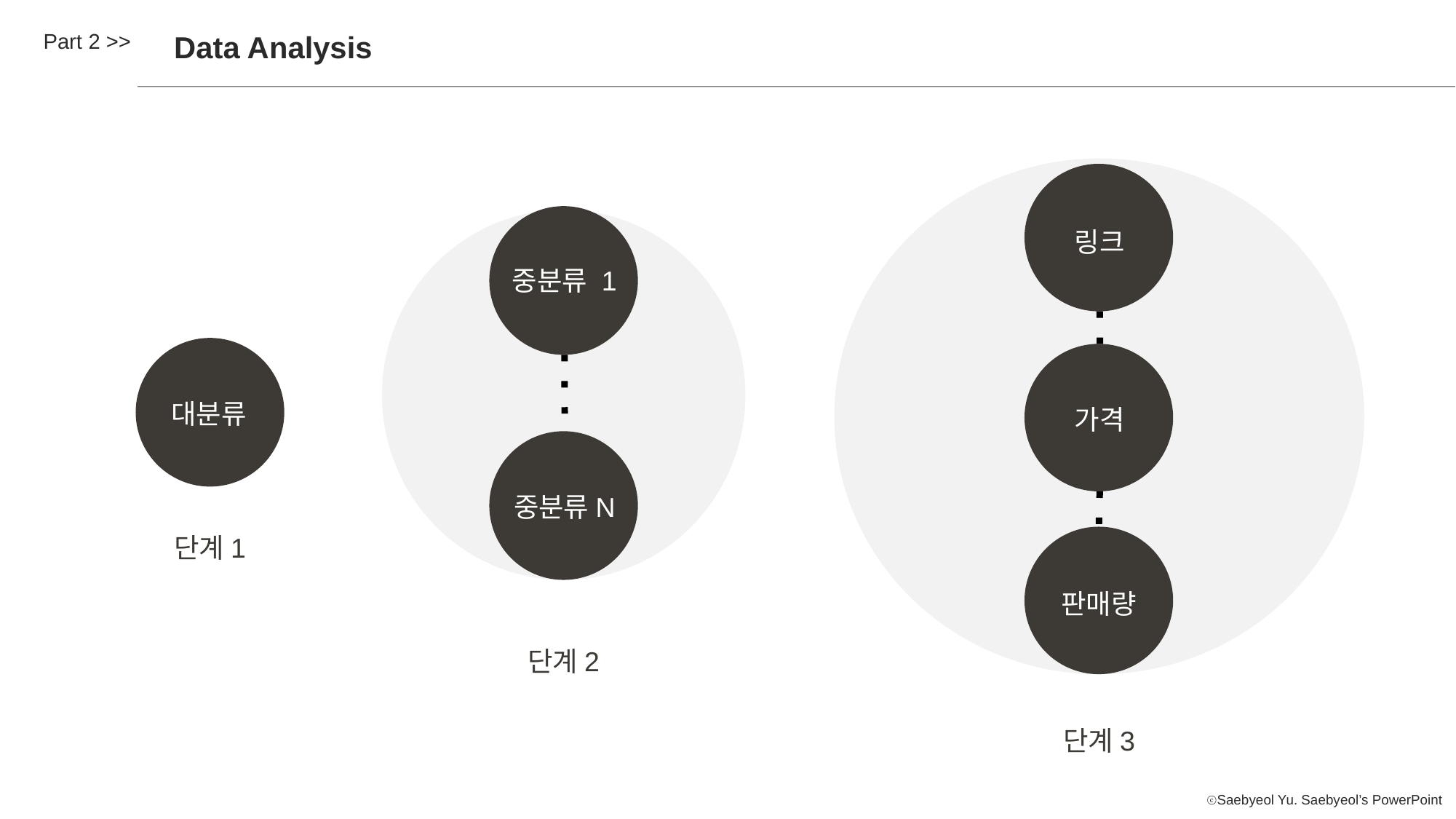

Part 2 >>
Data Analysis

단계3

링크

중분류 1

단계2
요소1

가격

대분류
단계1

중분류N

판매량